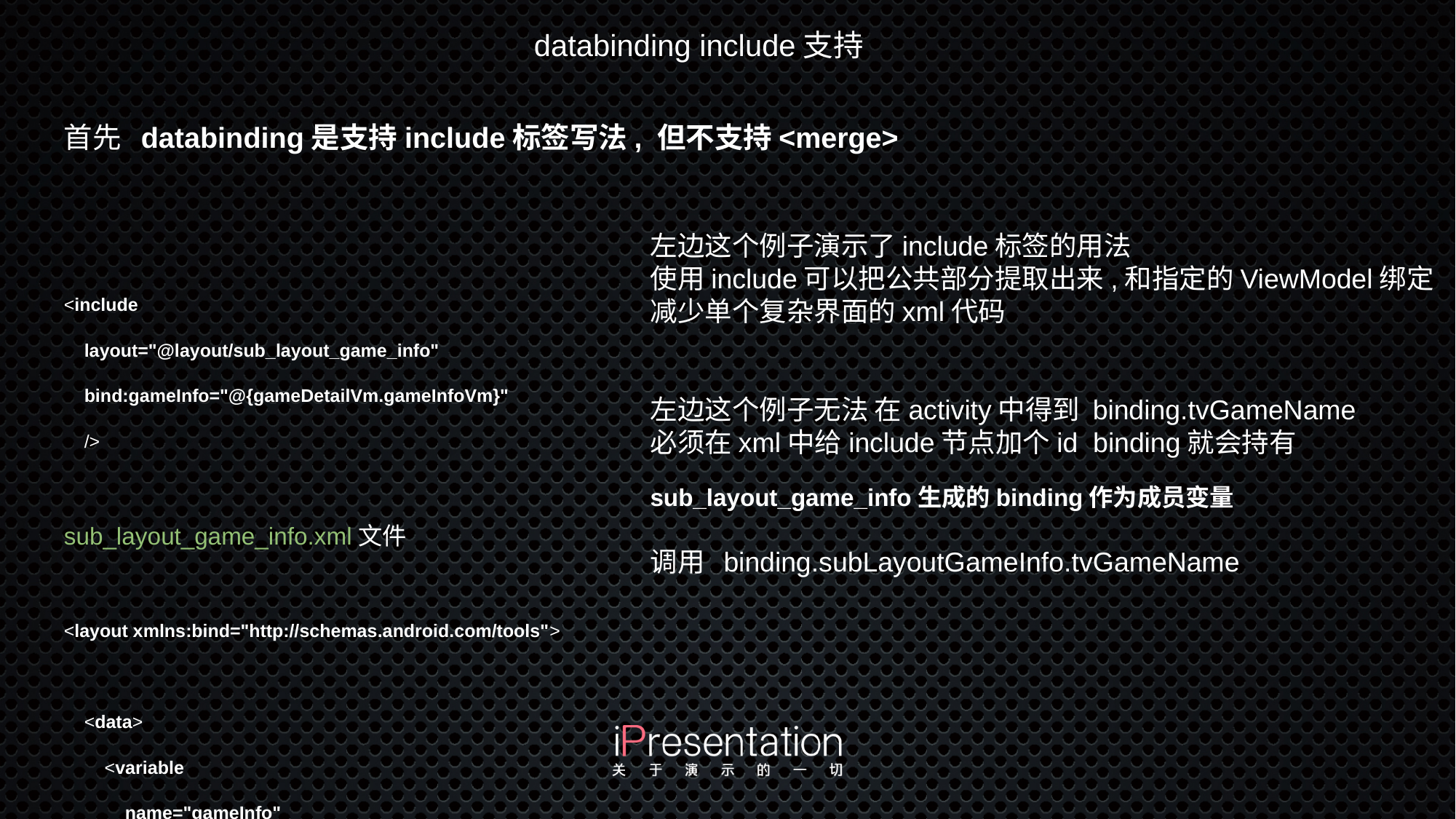

databinding include支持
首先  databinding是支持include标签写法, 但不支持<merge>

<include
    layout="@layout/sub_layout_game_info"
    bind:gameInfo="@{gameDetailVm.gameInfoVm}"
    />

sub_layout_game_info.xml文件

<layout xmlns:bind="http://schemas.android.com/tools">

    <data>
        <variable
            name="gameInfo"
            type="com.czq.mvvm.viewModel.GameInfoVm" />
    </data>
…
<TextView
    android:id="@+id/tvGameName"
    android:text=“@{gameInfo.title}"/>
 />

……

左边这个例子演示了include标签的用法
使用include可以把公共部分提取出来,和指定的ViewModel绑定
减少单个复杂界面的xml代码

左边这个例子无法 在activity中得到 binding.tvGameName
必须在xml中给include节点加个id  binding就会持有
sub_layout_game_info生成的binding作为成员变量

调用  binding.subLayoutGameInfo.tvGameName